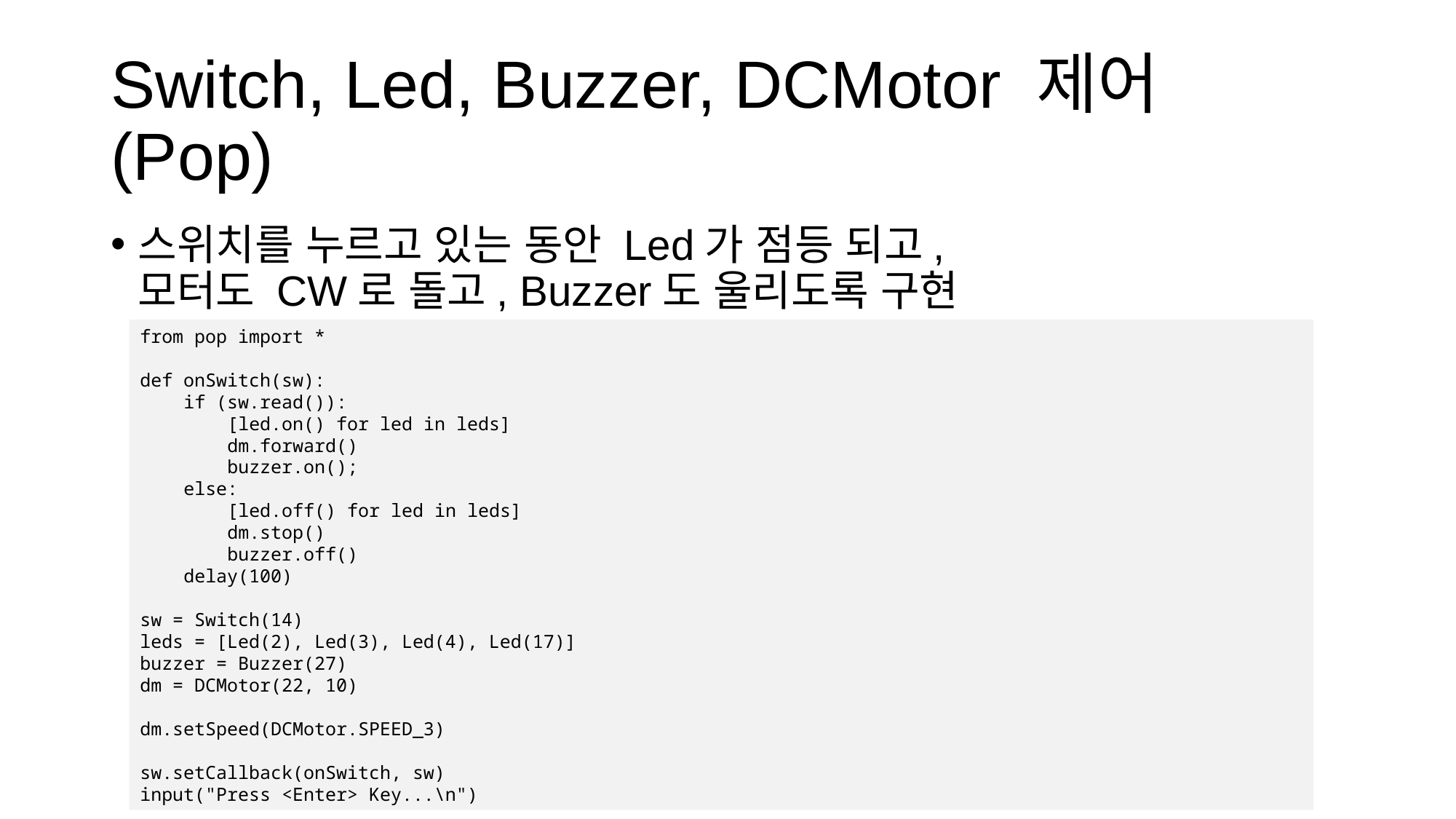

# Switch, Led, Buzzer, DCMotor 제어 (Pop)
스위치를 누르고 있는 동안 Led가 점등 되고,
모터도 CW로 돌고, Buzzer도 울리도록 구현
from pop import *

def onSwitch(sw):
    if (sw.read()):
        [led.on() for led in leds]
        dm.forward()
        buzzer.on();
    else:
        [led.off() for led in leds]
        dm.stop()
        buzzer.off()
    delay(100)

sw = Switch(14)
leds = [Led(2), Led(3), Led(4), Led(17)]
buzzer = Buzzer(27)
dm = DCMotor(22, 10)

dm.setSpeed(DCMotor.SPEED_3)

sw.setCallback(onSwitch, sw)
input("Press <Enter> Key...\n")